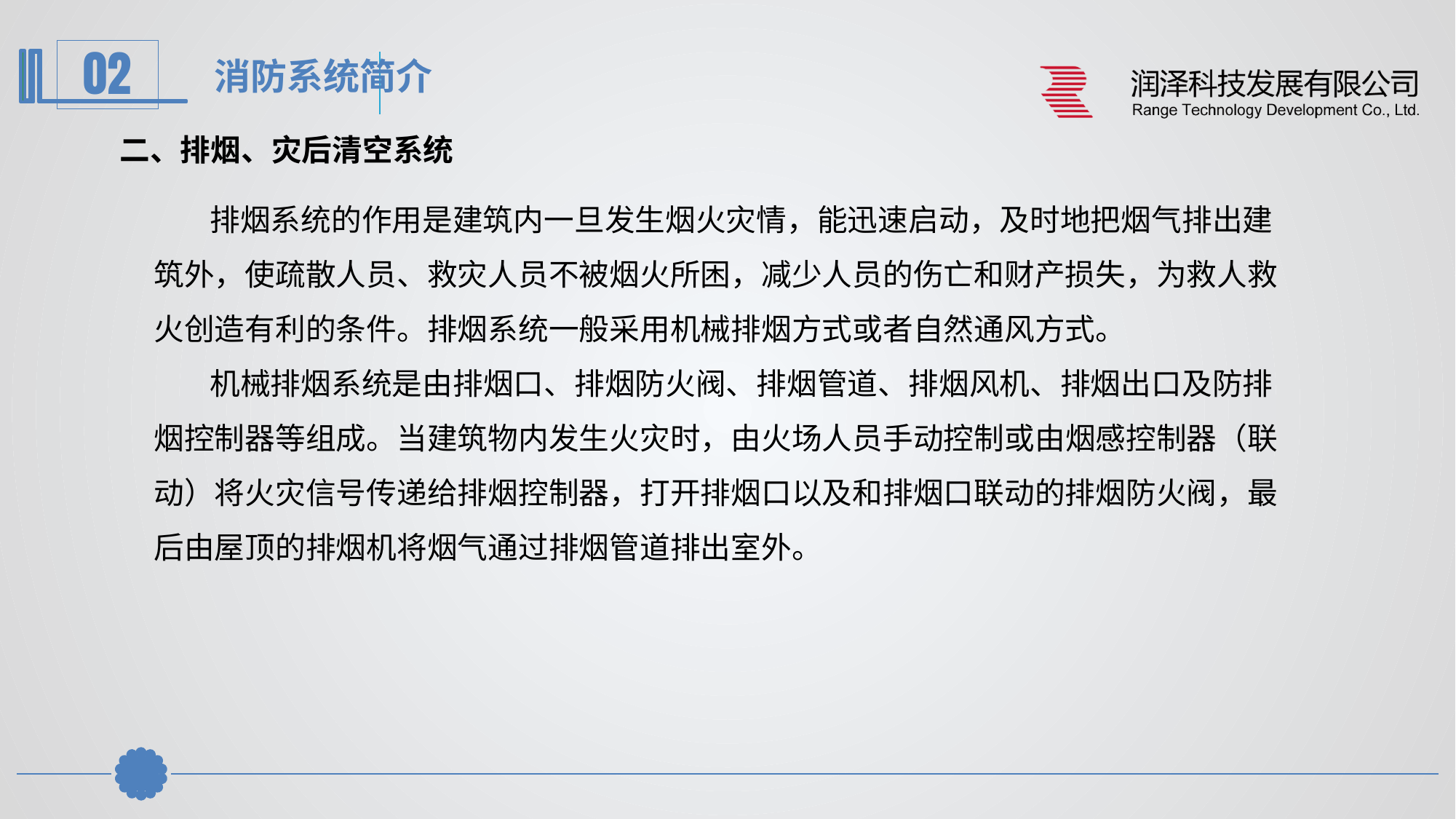

消防系统简介
二、排烟、灾后清空系统

排烟系统的作用是建筑内一旦发生烟火灾情，能迅速启动，及时地把烟气排出建筑外，使疏散人员、救灾人员不被烟火所困，减少人员的伤亡和财产损失，为救人救火创造有利的条件。排烟系统一般采用机械排烟方式或者自然通风方式。
机械排烟系统是由排烟口、排烟防火阀、排烟管道、排烟风机、排烟出口及防排烟控制器等组成。当建筑物内发生火灾时，由火场人员手动控制或由烟感控制器（联动）将火灾信号传递给排烟控制器，打开排烟口以及和排烟口联动的排烟防火阀，最后由屋顶的排烟机将烟气通过排烟管道排出室外。
10